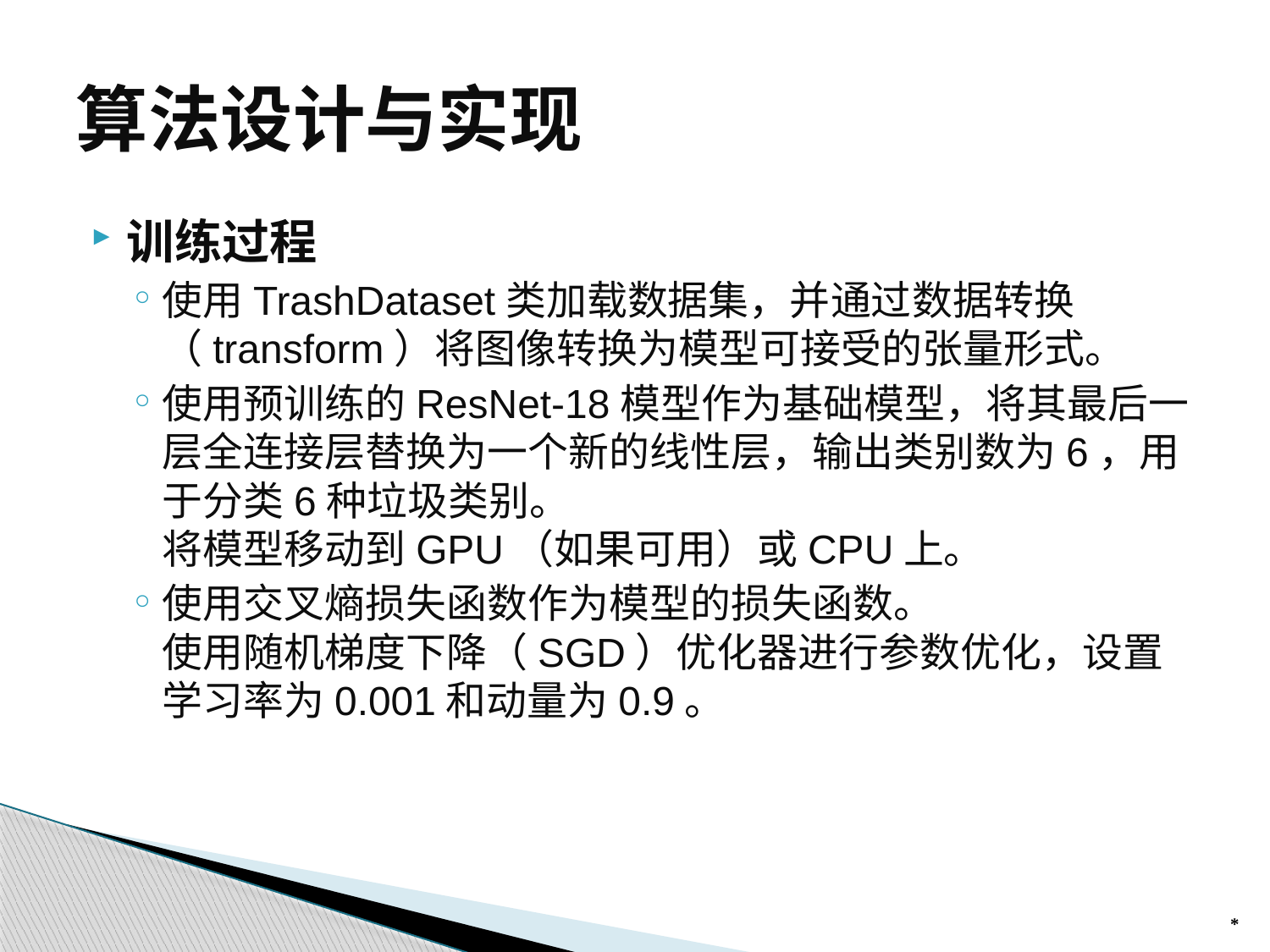

# 算法设计与实现
训练过程
使用TrashDataset类加载数据集，并通过数据转换（transform）将图像转换为模型可接受的张量形式。
使用预训练的ResNet-18模型作为基础模型，将其最后一层全连接层替换为一个新的线性层，输出类别数为6，用于分类6种垃圾类别。
将模型移动到GPU（如果可用）或CPU上。
使用交叉熵损失函数作为模型的损失函数。
使用随机梯度下降（SGD）优化器进行参数优化，设置学习率为0.001和动量为0.9。

*